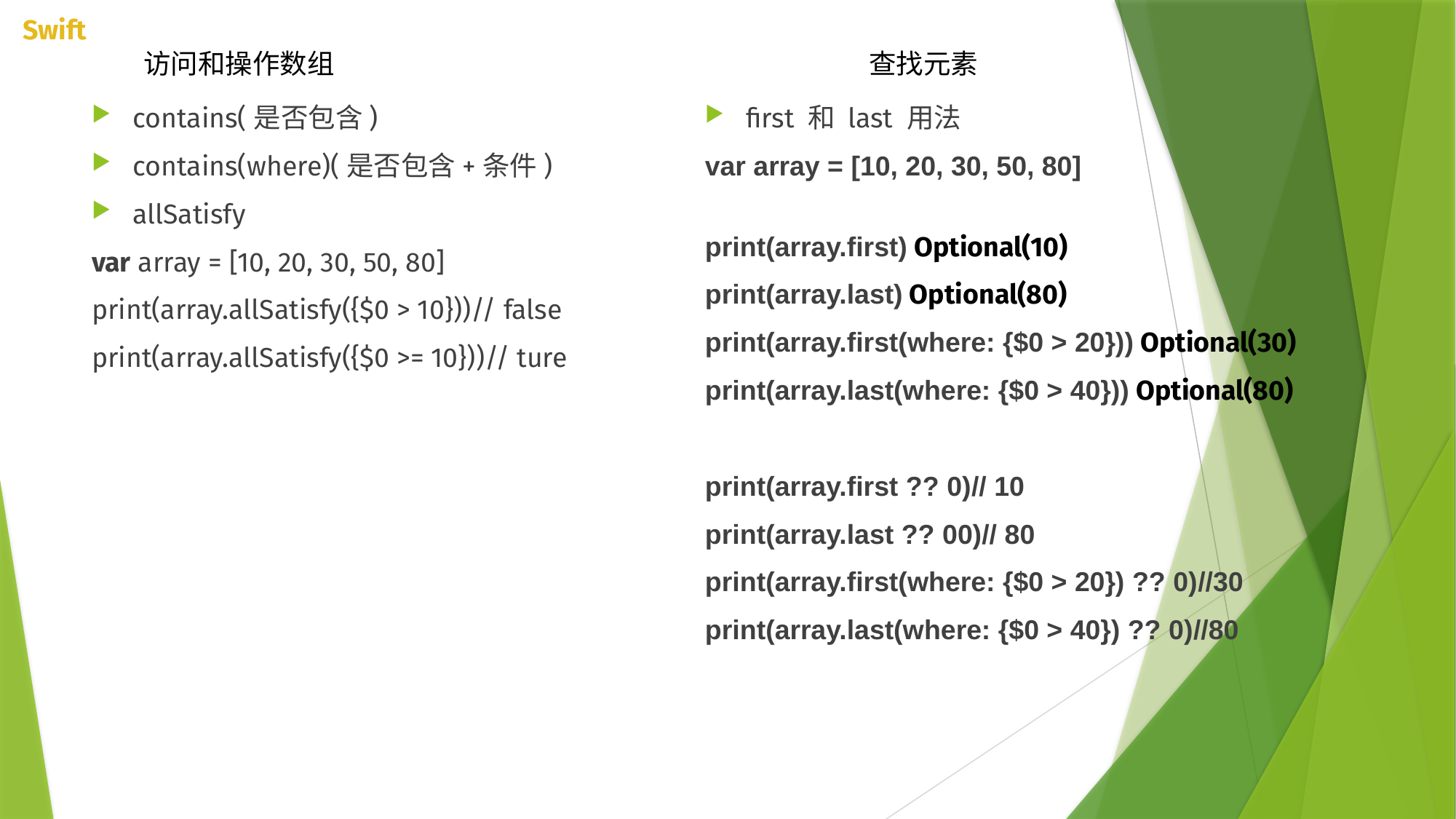

访问和操作数组
查找元素
contains(是否包含)
contains(where)(是否包含+条件)
allSatisfy
var array = [10, 20, 30, 50, 80]
print(array.allSatisfy({$0 > 10}))// false
print(array.allSatisfy({$0 >= 10}))// ture

first 和 last 用法
var array = [10, 20, 30, 50, 80]

print(array.first) Optional(10)
print(array.last) Optional(80)
print(array.first(where: {$0 > 20})) Optional(30)
print(array.last(where: {$0 > 40})) Optional(80)

print(array.first ?? 0)// 10
print(array.last ?? 00)// 80
print(array.first(where: {$0 > 20}) ?? 0)//30
print(array.last(where: {$0 > 40}) ?? 0)//80